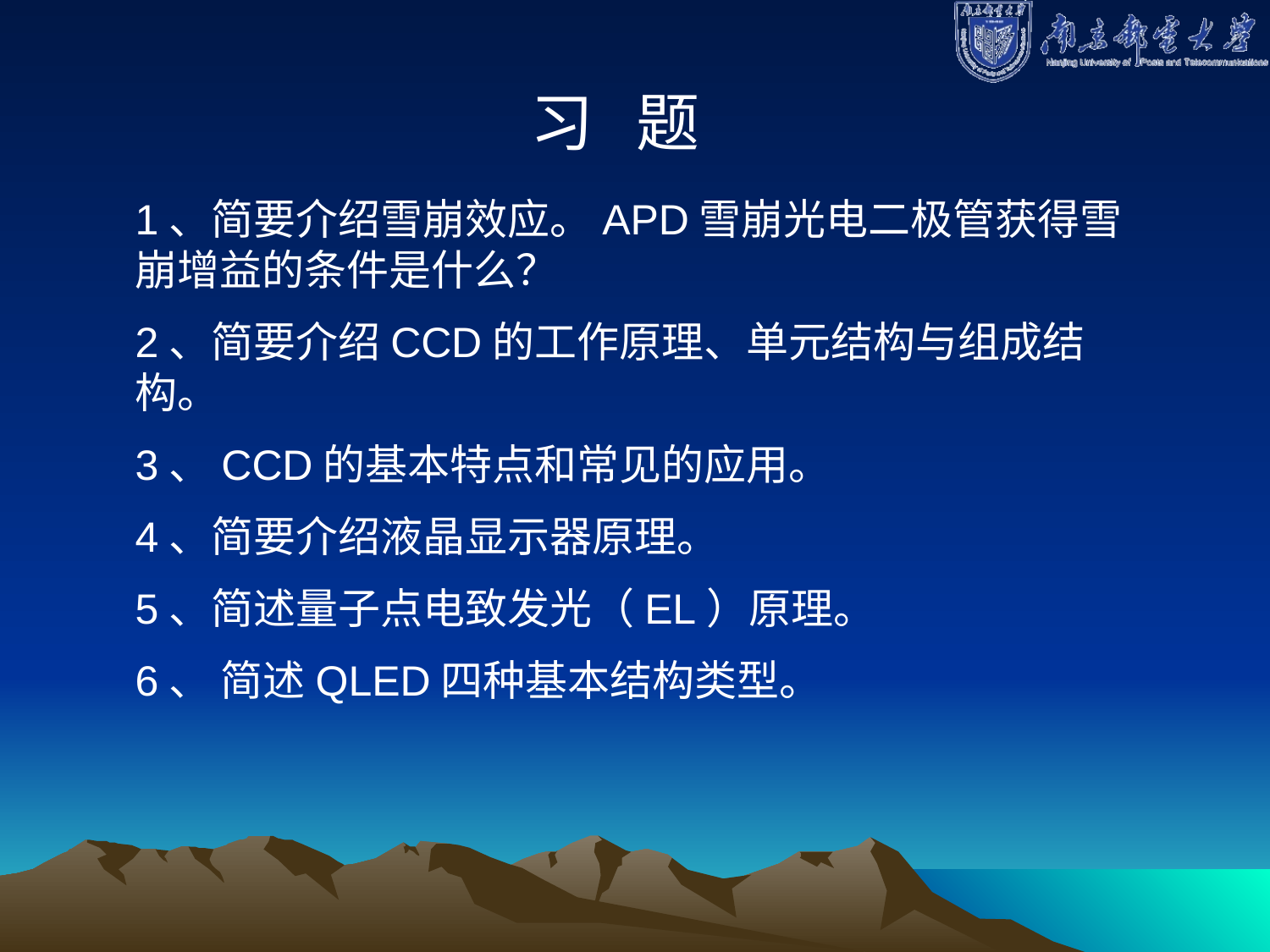

习   题
1、简要介绍雪崩效应。APD雪崩光电二极管获得雪崩增益的条件是什么？
2、简要介绍CCD的工作原理、单元结构与组成结构。
3、CCD的基本特点和常见的应用。
4、简要介绍液晶显示器原理。
5、简述量子点电致发光（EL）原理。
6、 简述QLED四种基本结构类型。